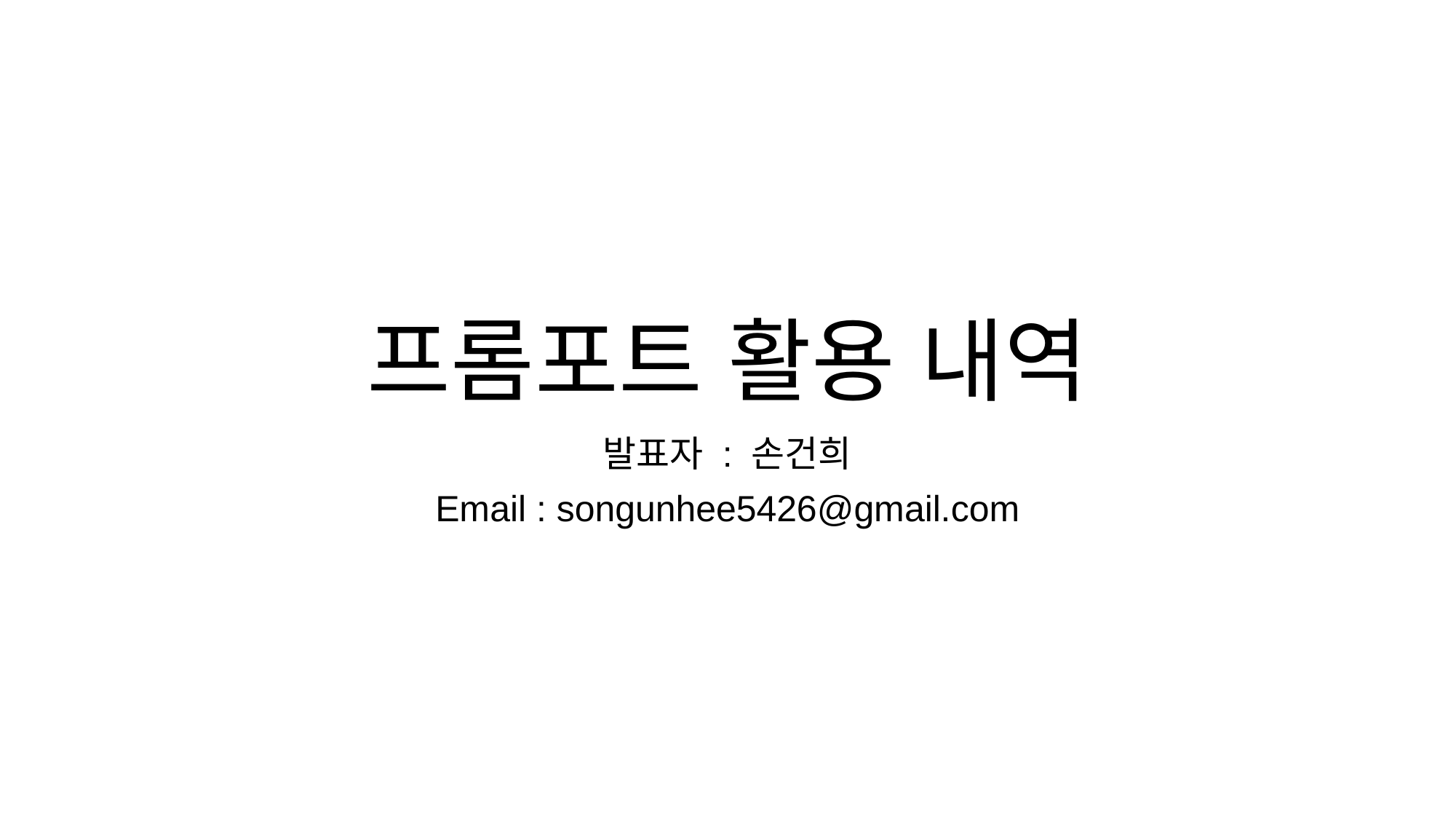

# 프롬포트 활용 내역
발표자 : 손건희
Email : songunhee5426@gmail.com